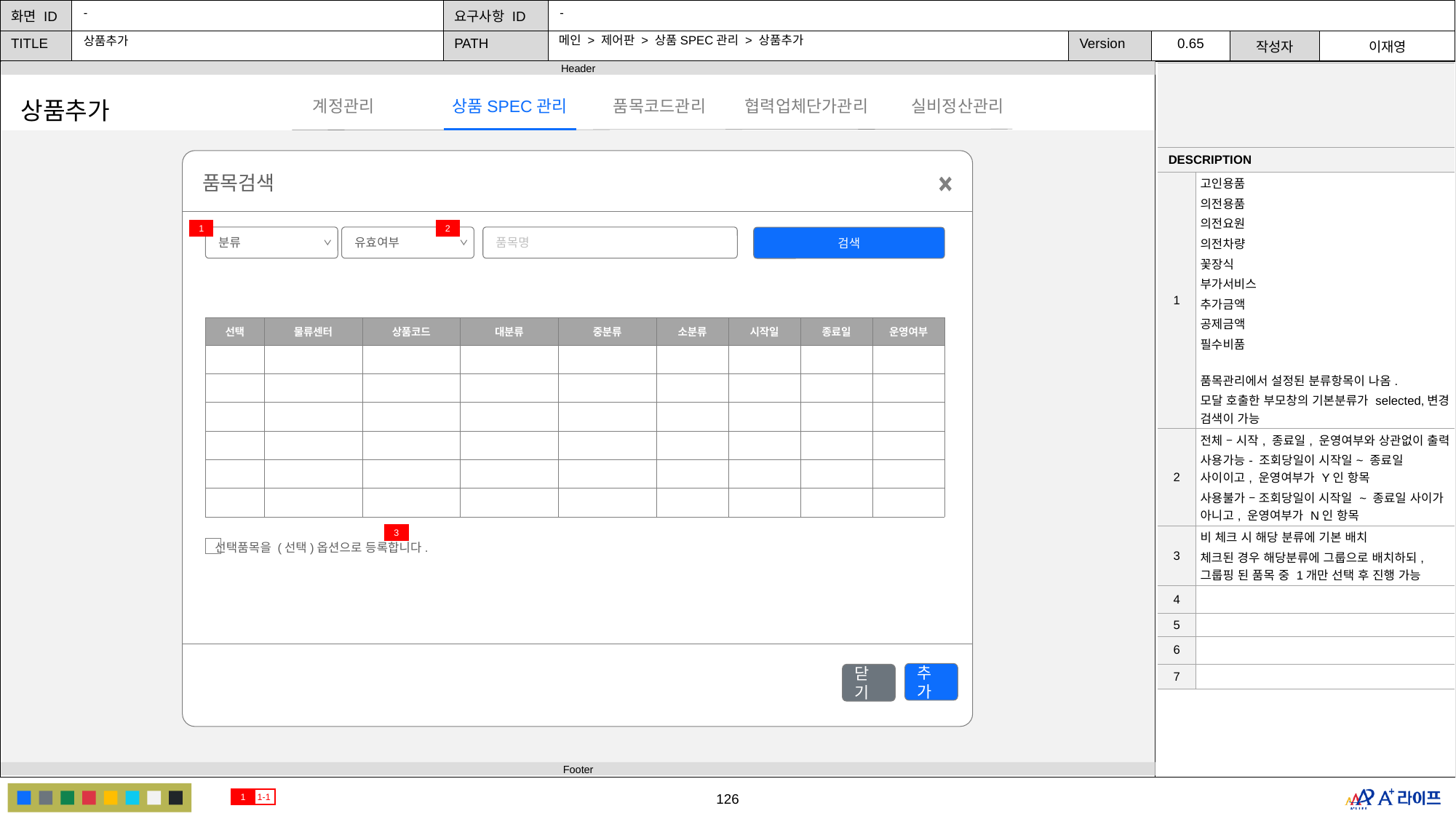

-
-
메인 > 제어판 > 상품SPEC관리 > 상품추가
상품추가
|  |  |
| --- | --- |
| DESCRIPTION |  |
| 1 | 고인용품 의전용품 의전요원 의전차량 꽃장식 부가서비스 추가금액 공제금액 필수비품 품목관리에서 설정된 분류항목이 나옴. 모달 호출한 부모창의 기본분류가 selected,변경 검색이 가능 |
| 2 | 전체 – 시작, 종료일, 운영여부와 상관없이 출력 사용가능- 조회당일이 시작일~ 종료일 사이이고, 운영여부가 Y인 항목 사용불가 – 조회당일이 시작일 ~ 종료일 사이가 아니고, 운영여부가 N인 항목 |
| 3 | 비 체크 시 해당 분류에 기본 배치 체크된 경우 해당분류에 그룹으로 배치하되, 그룹핑 된 품목 중 1개만 선택 후 진행 가능 |
| 4 |  |
| 5 |  |
| 6 |  |
| 7 |  |
상품SPEC관리
협력업체단가관리
계정관리
품목코드관리
실비정산관리
상품추가
품목검색

1
2
품목명
분류

유효여부

검색

| 선택 | 물류센터 | 상품코드 | 대분류 | 중분류 | 소분류 | 시작일 | 종료일 | 운영여부 |
| --- | --- | --- | --- | --- | --- | --- | --- | --- |
|  |  |  |  |  |  |  |  |  |
|  |  |  |  |  |  |  |  |  |
|  |  |  |  |  |  |  |  |  |
|  |  |  |  |  |  |  |  |  |
|  |  |  |  |  |  |  |  |  |
|  |  |  |  |  |  |  |  |  |
3
선택품목을 (선택)옵션으로 등록합니다.

추가
닫기
1
1-1